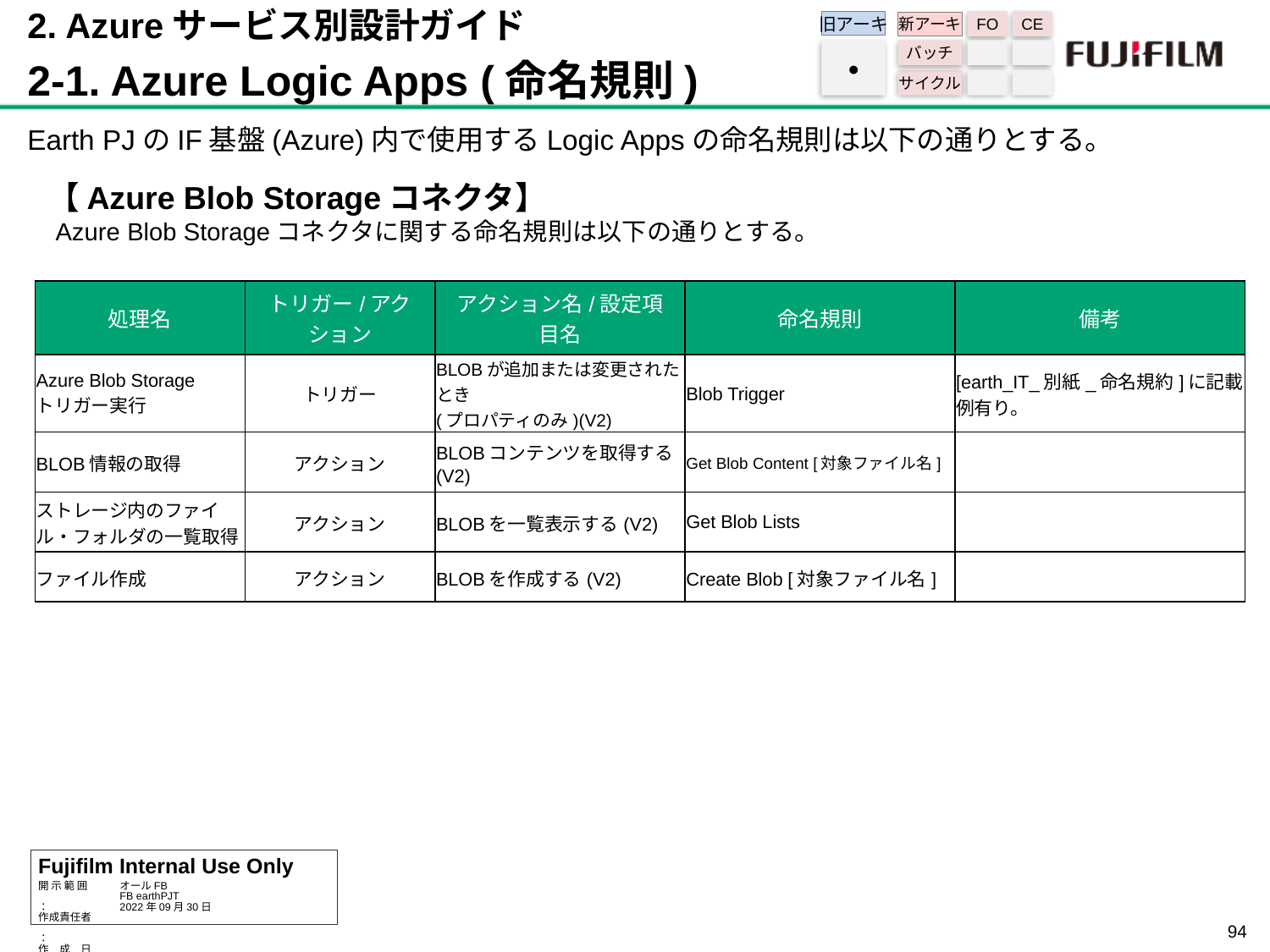

2. Azureサービス別設計ガイド
2-1. Azure Logic Apps (命名規則)
旧アーキ
FO
CE
新アーキ
バッチ

サイクル

●
Earth PJのIF基盤(Azure)内で使用するLogic Appsの命名規則は以下の通りとする。
【Azure Blob Storageコネクタ】
 Azure Blob Storageコネクタに関する命名規則は以下の通りとする。
| 処理名 | トリガー/アクション | アクション名/設定項目名 | 命名規則 | 備考 |
| --- | --- | --- | --- | --- |
| Azure Blob Storage トリガー実行 | トリガー | BLOBが追加または変更されたとき (プロパティのみ)(V2) | Blob Trigger | [earth\_IT\_別紙\_命名規約]に記載例有り。 |
| BLOB情報の取得 | アクション | BLOBコンテンツを取得する(V2) | Get Blob Content [対象ファイル名] |  |
| ストレージ内のファイル・フォルダの一覧取得 | アクション | BLOBを一覧表示する(V2) | Get Blob Lists |  |
| ファイル作成 | アクション | BLOBを作成する(V2) | Create Blob [対象ファイル名] |  |
94